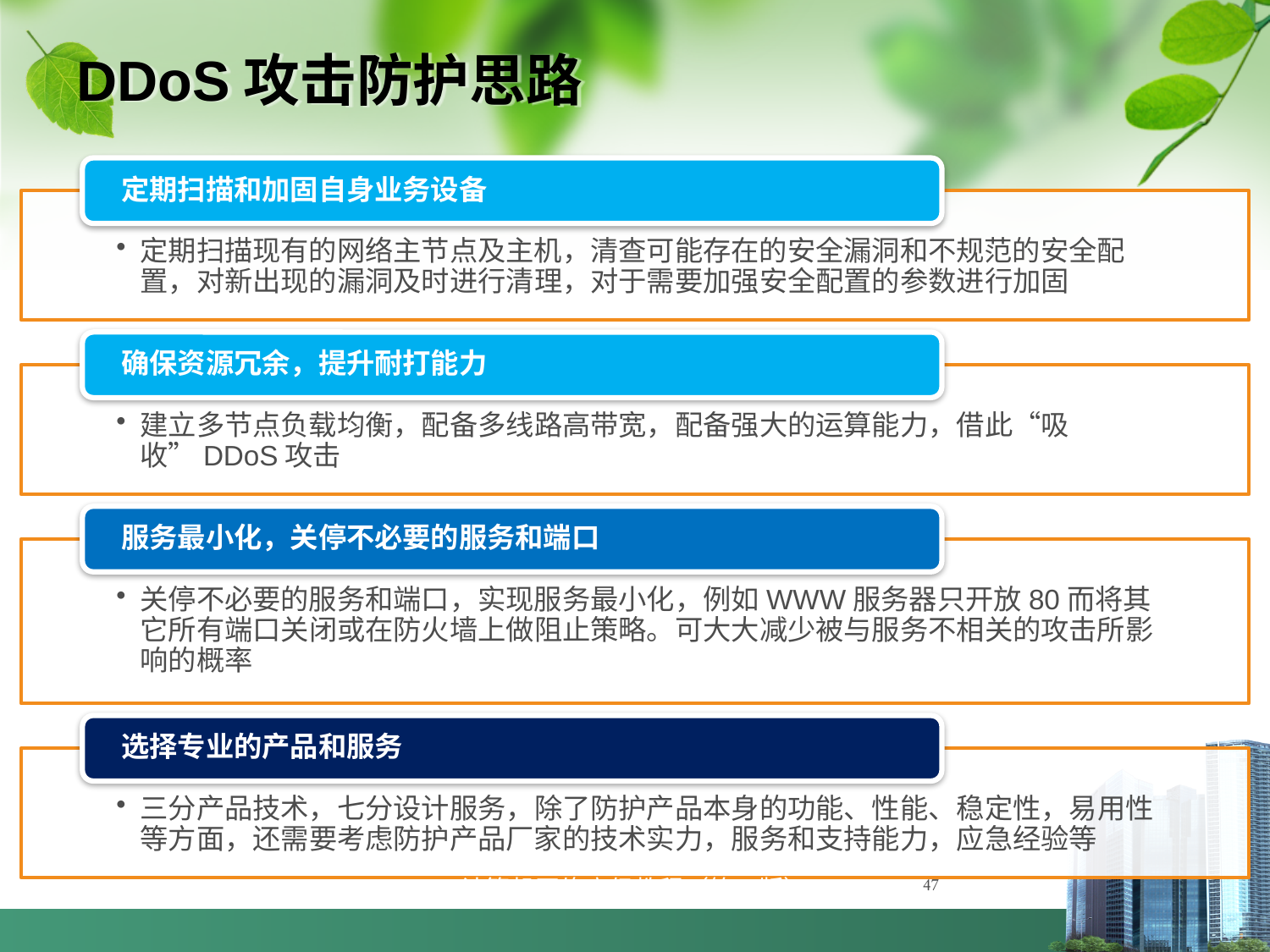

# DDoS攻击防护思路
定期扫描现有的网络主节点及主机，清查可能存在的安全漏洞和不规范的安全配置，对新出现的漏洞及时进行清理，对于需要加强安全配置的参数进行加固
定期扫描和加固自身业务设备
建立多节点负载均衡，配备多线路高带宽，配备强大的运算能力，借此“吸收”DDoS攻击
确保资源冗余，提升耐打能力
关停不必要的服务和端口，实现服务最小化，例如WWW服务器只开放80而将其它所有端口关闭或在防火墙上做阻止策略。可大大减少被与服务不相关的攻击所影响的概率
服务最小化，关停不必要的服务和端口
三分产品技术，七分设计服务，除了防护产品本身的功能、性能、稳定性，易用性等方面，还需要考虑防护产品厂家的技术实力，服务和支持能力，应急经验等
选择专业的产品和服务
47
计算机网络高级教程（第2版）